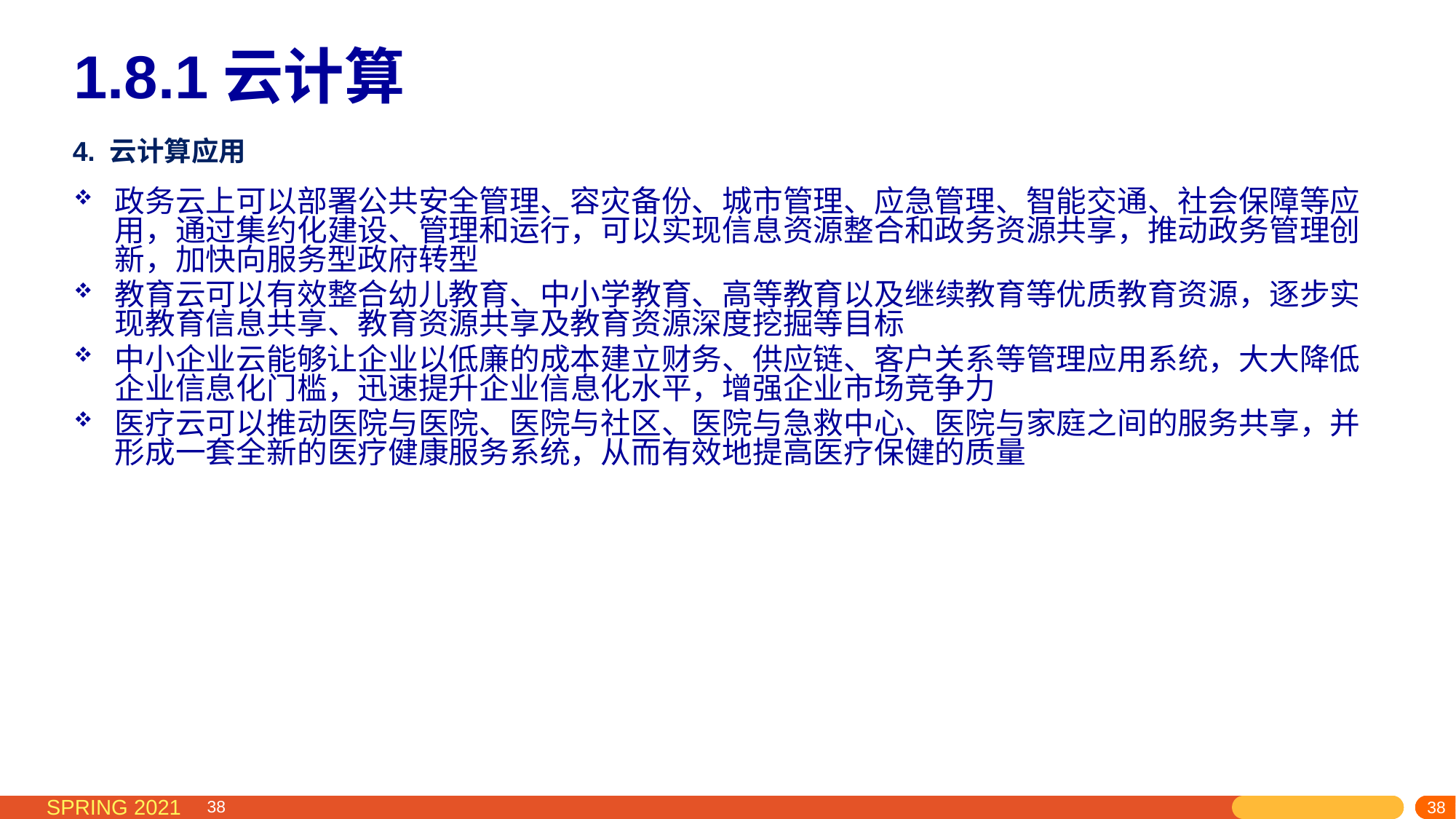

# 1.8.1云计算
4. 云计算应用
政务云上可以部署公共安全管理、容灾备份、城市管理、应急管理、智能交通、社会保障等应用，通过集约化建设、管理和运行，可以实现信息资源整合和政务资源共享，推动政务管理创新，加快向服务型政府转型
教育云可以有效整合幼儿教育、中小学教育、高等教育以及继续教育等优质教育资源，逐步实现教育信息共享、教育资源共享及教育资源深度挖掘等目标
中小企业云能够让企业以低廉的成本建立财务、供应链、客户关系等管理应用系统，大大降低企业信息化门槛，迅速提升企业信息化水平，增强企业市场竞争力
医疗云可以推动医院与医院、医院与社区、医院与急救中心、医院与家庭之间的服务共享，并形成一套全新的医疗健康服务系统，从而有效地提高医疗保健的质量